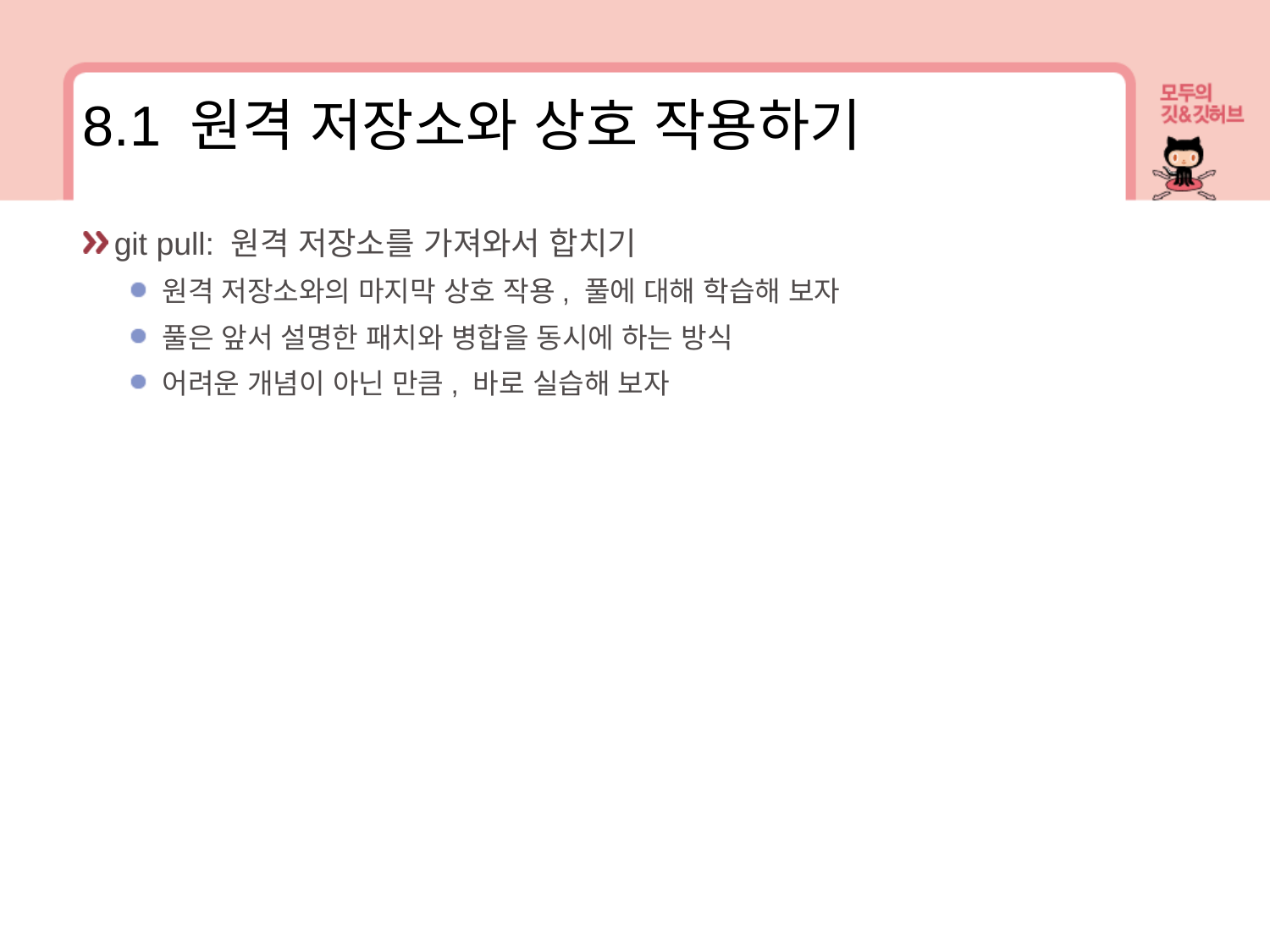

8.1 원격 저장소와 상호 작용하기
git pull: 원격 저장소를 가져와서 합치기
원격 저장소와의 마지막 상호 작용, 풀에 대해 학습해 보자
풀은 앞서 설명한 패치와 병합을 동시에 하는 방식
어려운 개념이 아닌 만큼, 바로 실습해 보자